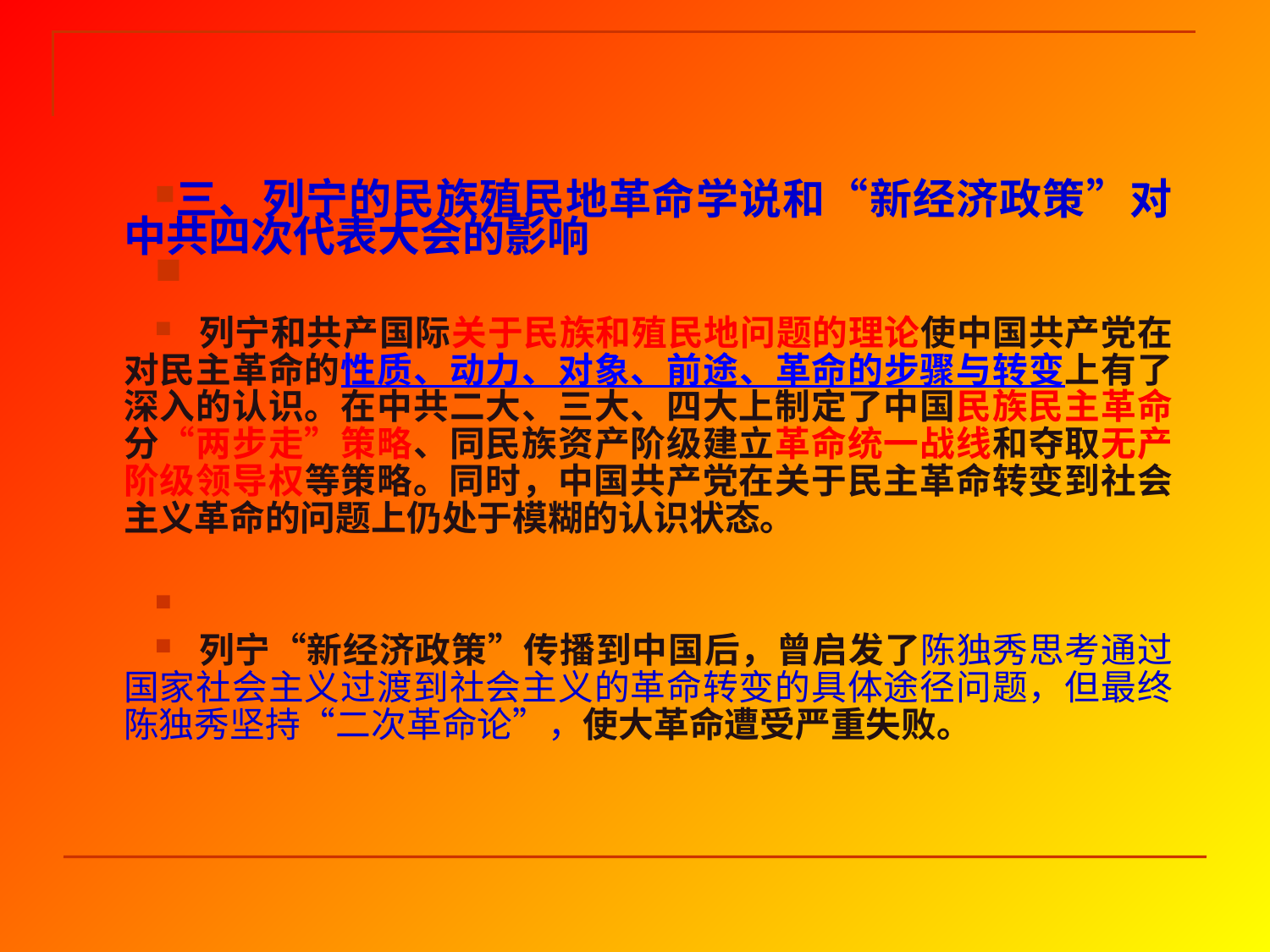

三、列宁的民族殖民地革命学说和“新经济政策”对中共四次代表大会的影响

  列宁和共产国际关于民族和殖民地问题的理论使中国共产党在对民主革命的性质、动力、对象、前途、革命的步骤与转变上有了深入的认识。在中共二大、三大、四大上制定了中国民族民主革命分“两步走”策略、同民族资产阶级建立革命统一战线和夺取无产阶级领导权等策略。同时，中国共产党在关于民主革命转变到社会主义革命的问题上仍处于模糊的认识状态。

  列宁“新经济政策”传播到中国后，曾启发了陈独秀思考通过国家社会主义过渡到社会主义的革命转变的具体途径问题，但最终陈独秀坚持“二次革命论”，使大革命遭受严重失败。